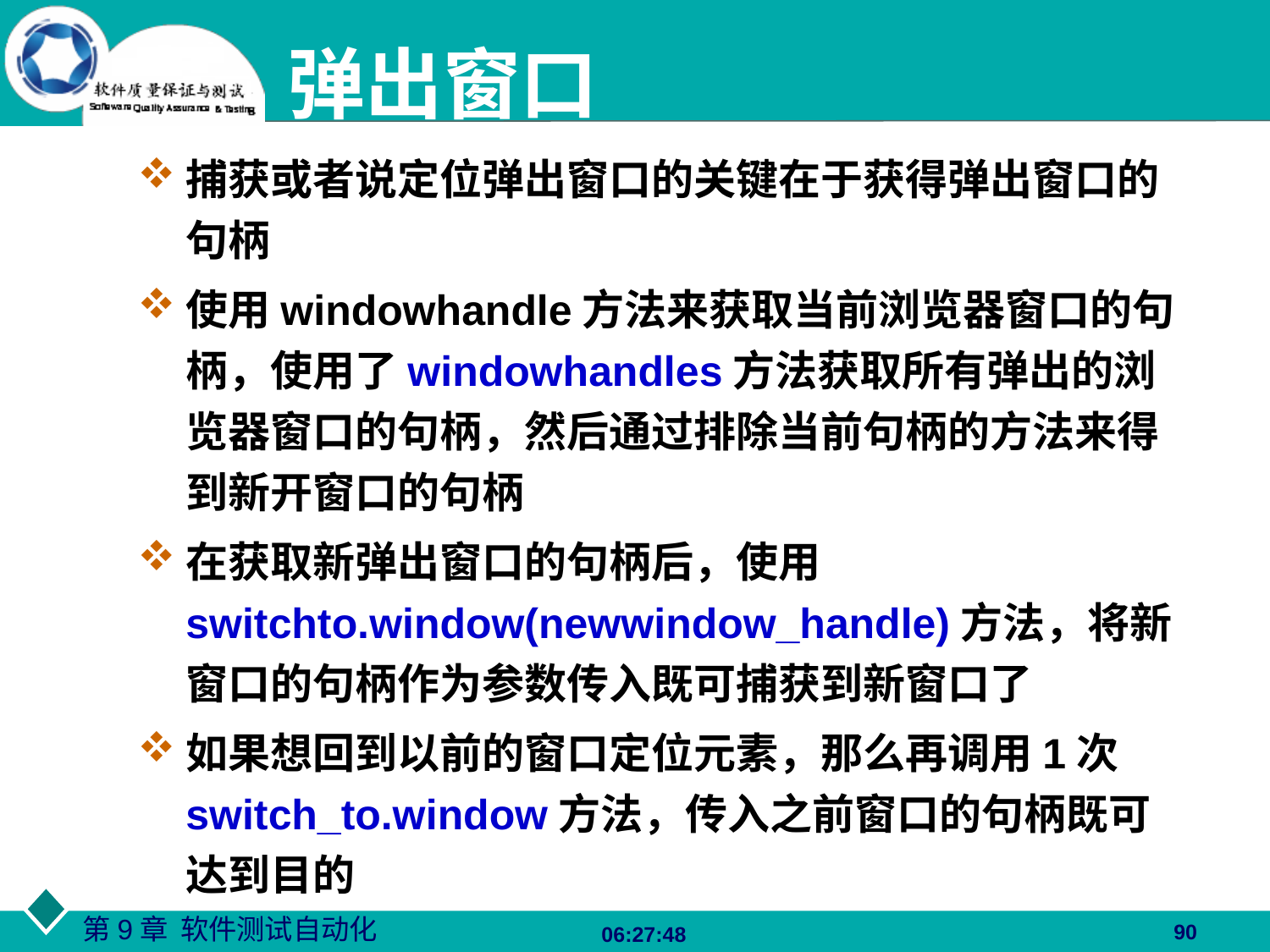

# 弹出窗口
捕获或者说定位弹出窗口的关键在于获得弹出窗口的句柄
使用windowhandle方法来获取当前浏览器窗口的句柄，使用了windowhandles方法获取所有弹出的浏览器窗口的句柄，然后通过排除当前句柄的方法来得到新开窗口的句柄
在获取新弹出窗口的句柄后，使用switchto.window(newwindow_handle)方法，将新窗口的句柄作为参数传入既可捕获到新窗口了
如果想回到以前的窗口定位元素，那么再调用1次switch_to.window方法，传入之前窗口的句柄既可达到目的
90
06:27:48